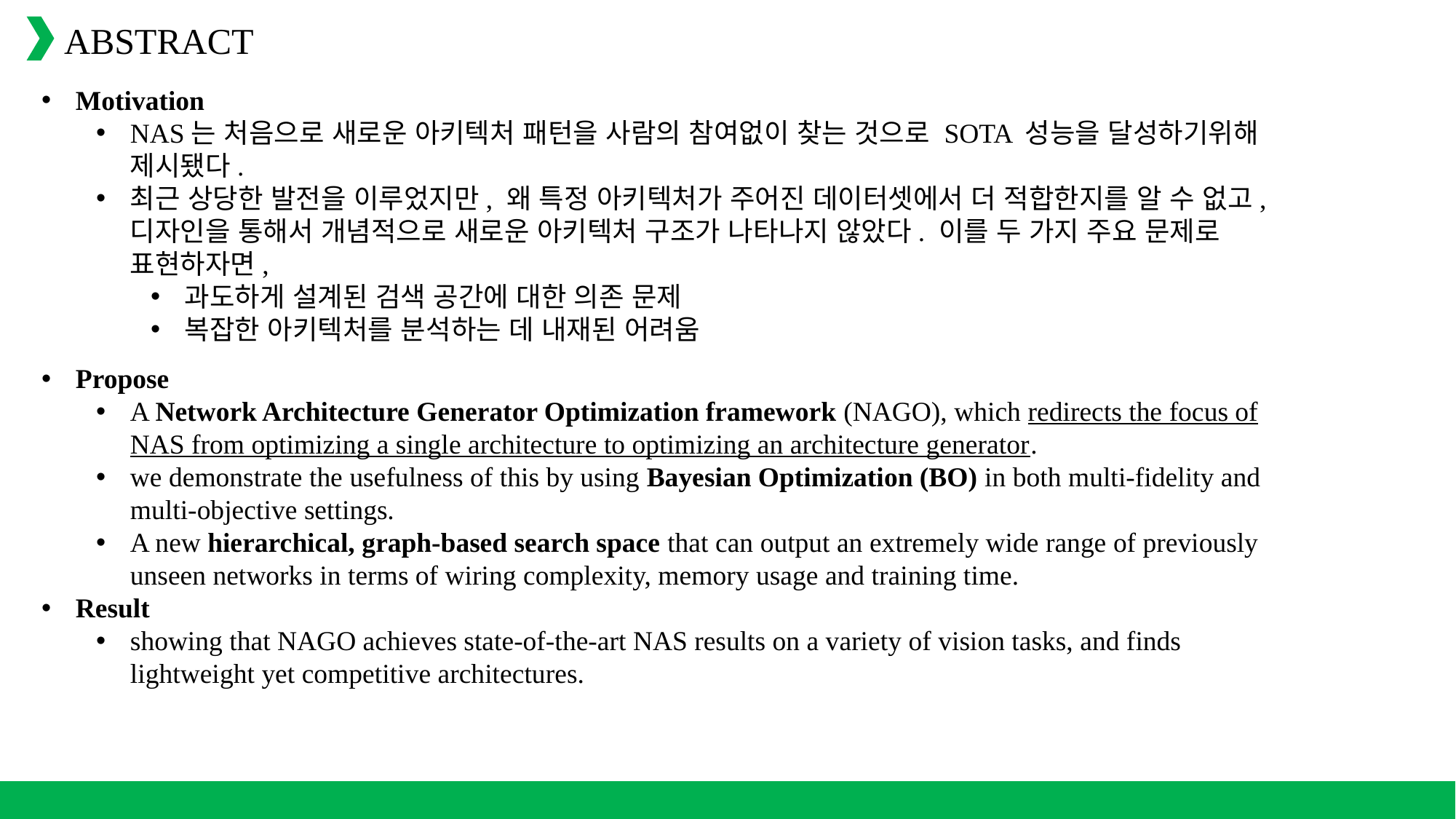

ABSTRACT
Motivation
NAS는 처음으로 새로운 아키텍처 패턴을 사람의 참여없이 찾는 것으로 SOTA 성능을 달성하기위해 제시됐다.
최근 상당한 발전을 이루었지만, 왜 특정 아키텍처가 주어진 데이터셋에서 더 적합한지를 알 수 없고, 디자인을 통해서 개념적으로 새로운 아키텍처 구조가 나타나지 않았다. 이를 두 가지 주요 문제로 표현하자면,
과도하게 설계된 검색 공간에 대한 의존 문제
복잡한 아키텍처를 분석하는 데 내재된 어려움
Propose
A Network Architecture Generator Optimization framework (NAGO), which redirects the focus of NAS from optimizing a single architecture to optimizing an architecture generator.
we demonstrate the usefulness of this by using Bayesian Optimization (BO) in both multi-fidelity and multi-objective settings.
A new hierarchical, graph-based search space that can output an extremely wide range of previously unseen networks in terms of wiring complexity, memory usage and training time.
Result
showing that NAGO achieves state-of-the-art NAS results on a variety of vision tasks, and finds lightweight yet competitive architectures.